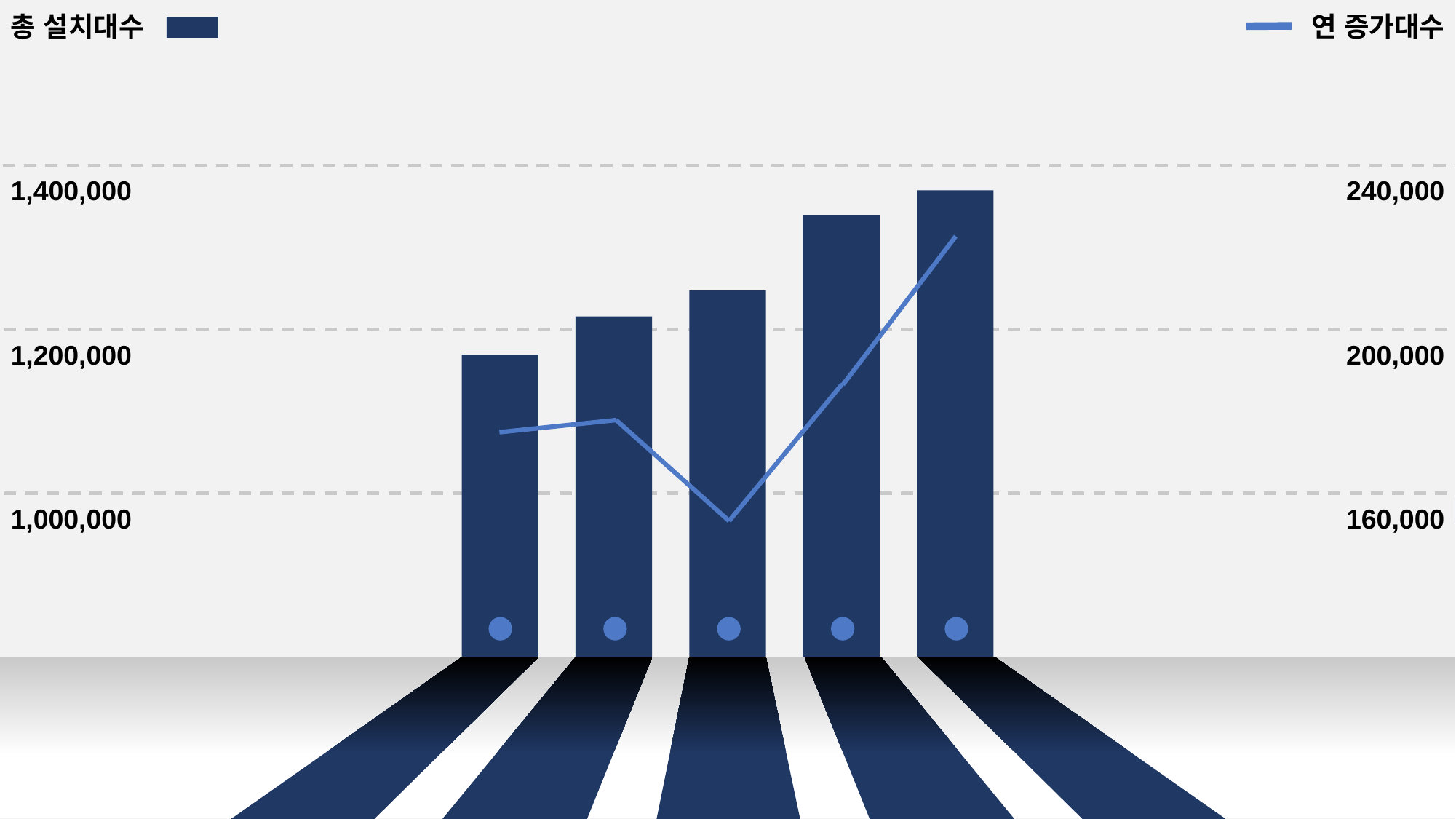

총 설치대수
연 증가대수

1,400,000
240,000

1,200,000
200,000

1,000,000
160,000